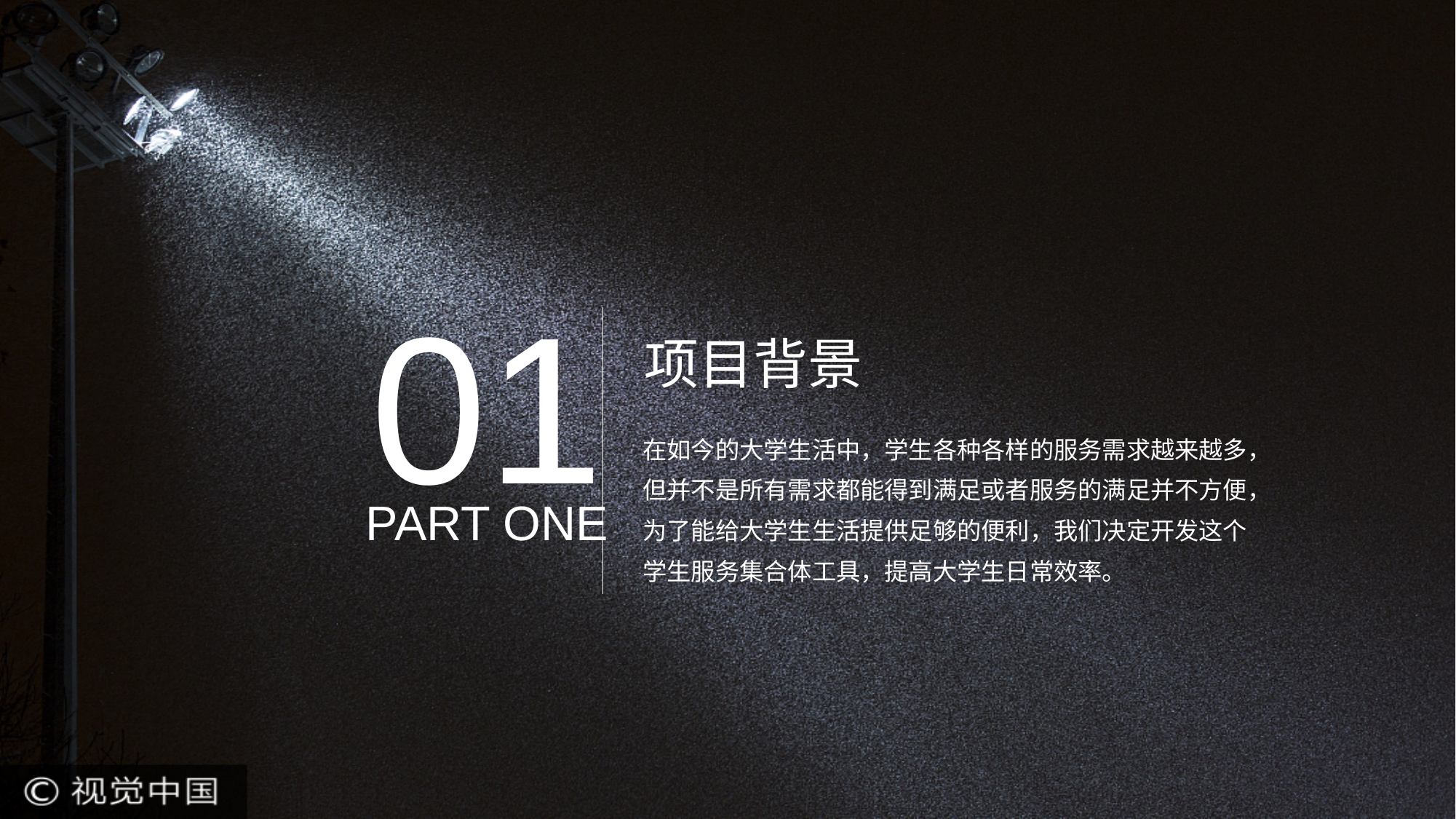

01
项目背景
在如今的大学生活中，学生各种各样的服务需求越来越多，但并不是所有需求都能得到满足或者服务的满足并不方便，为了能给大学生生活提供足够的便利，我们决定开发这个学生服务集合体工具，提高大学生日常效率。
PART ONE